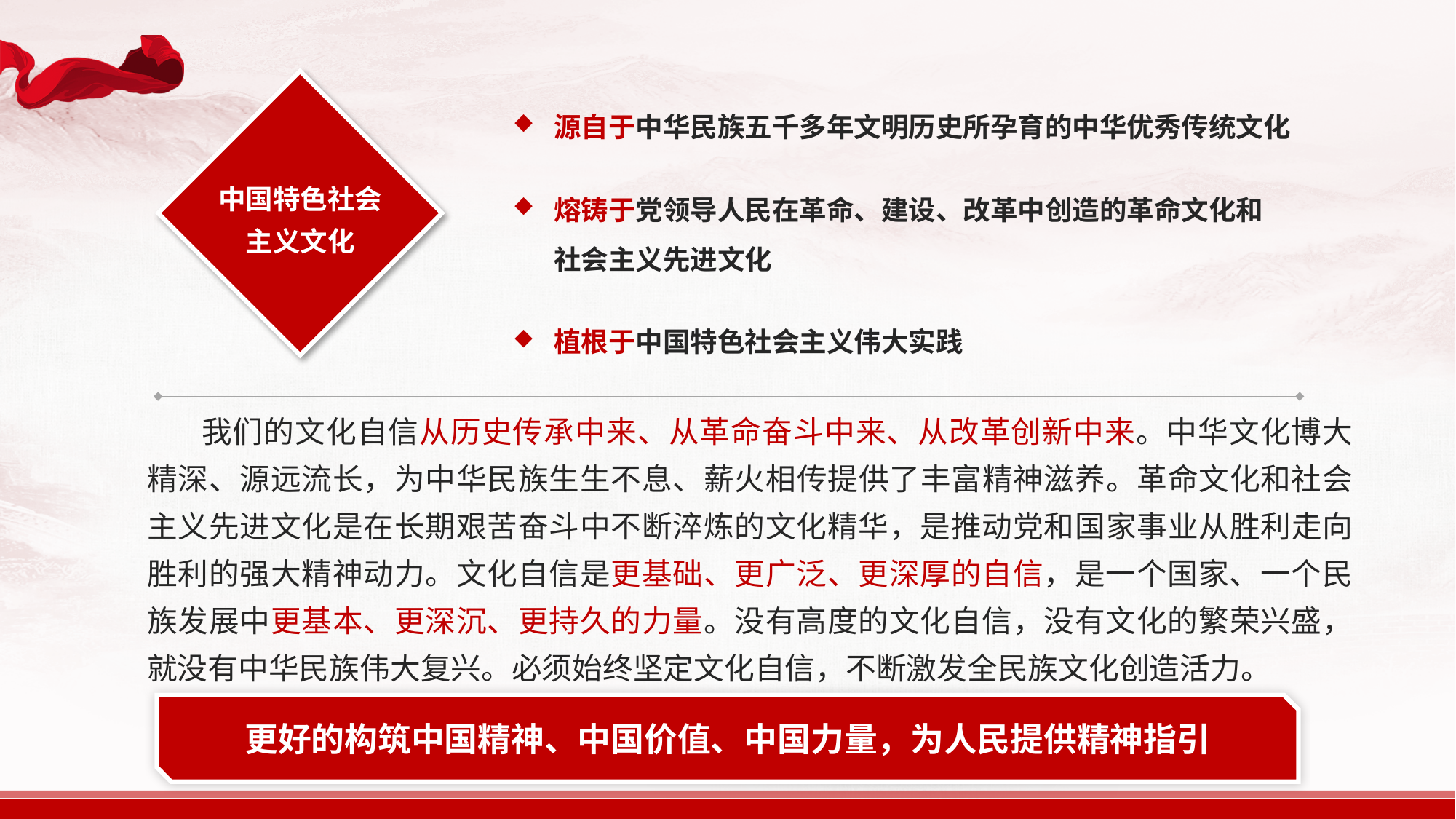

源自于中华民族五千多年文明历史所孕育的中华优秀传统文化
中国特色社会
主义文化
熔铸于党领导人民在革命、建设、改革中创造的革命文化和社会主义先进文化
植根于中国特色社会主义伟大实践
我们的文化自信从历史传承中来、从革命奋斗中来、从改革创新中来。中华文化博大精深、源远流长，为中华民族生生不息、薪火相传提供了丰富精神滋养。革命文化和社会主义先进文化是在长期艰苦奋斗中不断淬炼的文化精华，是推动党和国家事业从胜利走向胜利的强大精神动力。文化自信是更基础、更广泛、更深厚的自信，是一个国家、一个民族发展中更基本、更深沉、更持久的力量。没有高度的文化自信，没有文化的繁荣兴盛，就没有中华民族伟大复兴。必须始终坚定文化自信，不断激发全民族文化创造活力。

更好的构筑中国精神、中国价值、中国力量，为人民提供精神指引